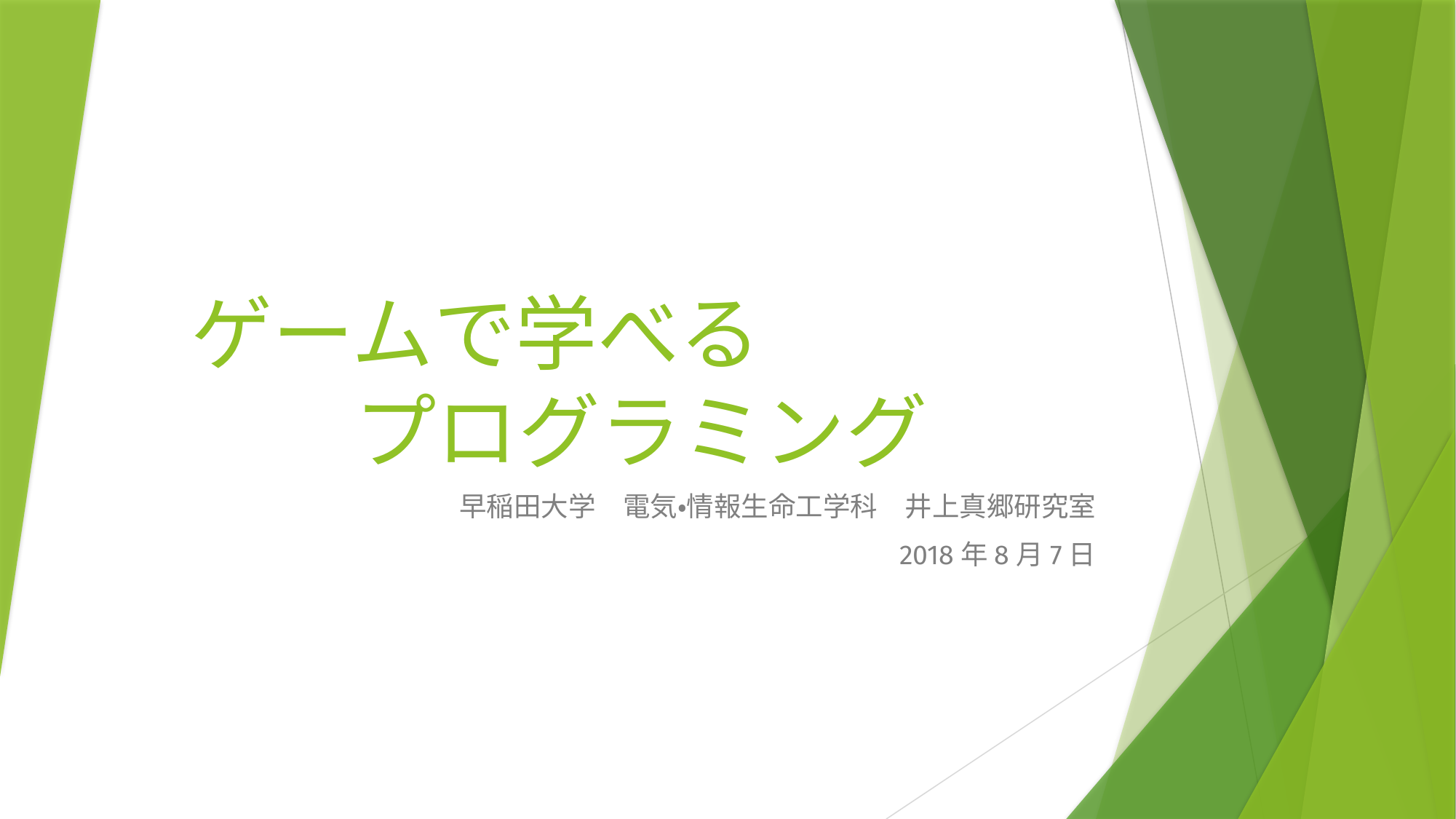

# ゲームで学べる　　 　　プログラミング
早稲田大学　電気・情報生命工学科　井上真郷研究室
2018年8月7日